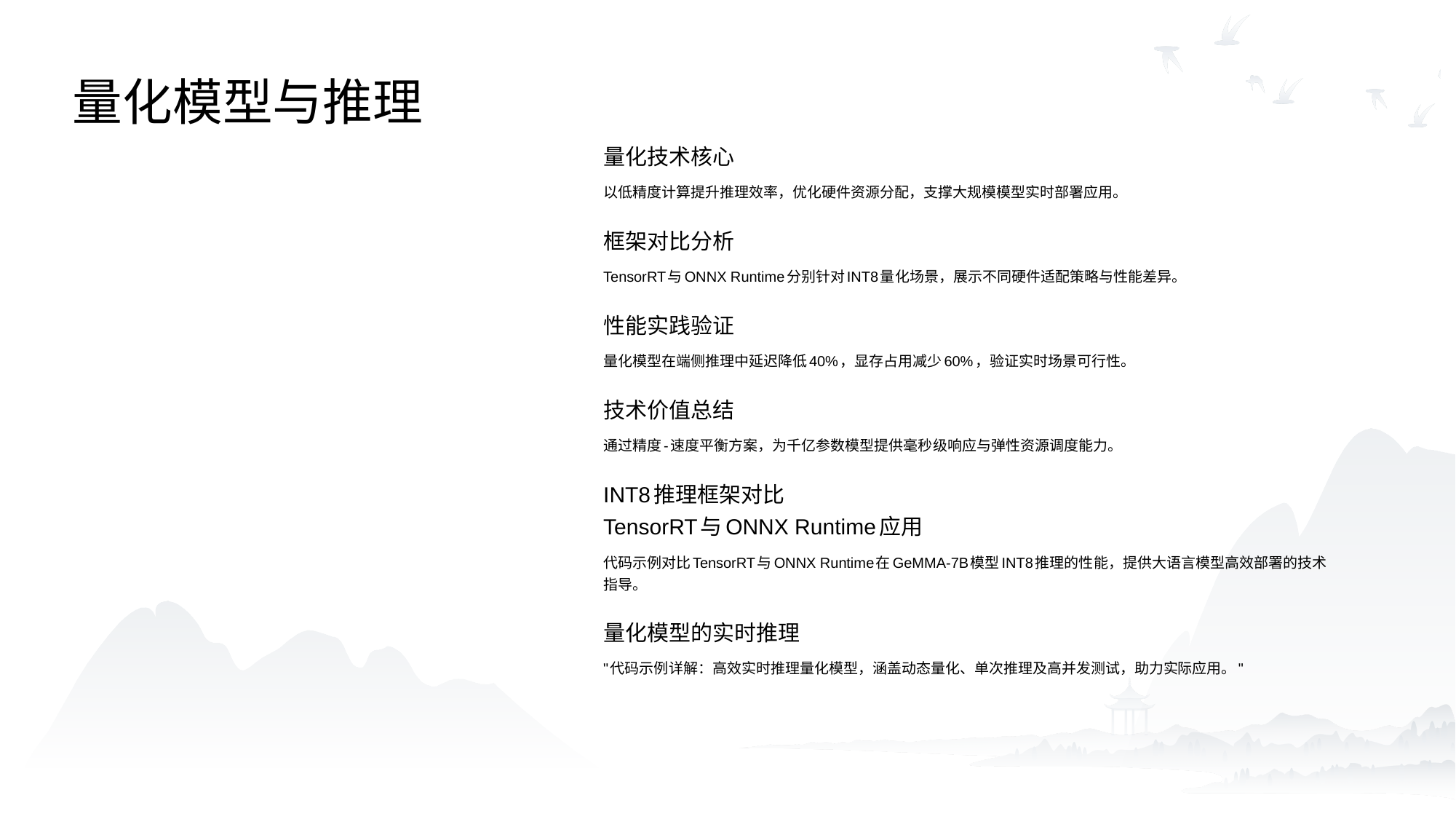

量化模型与推理

量化技术核心
以低精度计算提升推理效率，优化硬件资源分配，支撑大规模模型实时部署应用。
框架对比分析
TensorRT与ONNX Runtime分别针对INT8量化场景，展示不同硬件适配策略与性能差异。
性能实践验证
量化模型在端侧推理中延迟降低40%，显存占用减少60%，验证实时场景可行性。
技术价值总结
通过精度-速度平衡方案，为千亿参数模型提供毫秒级响应与弹性资源调度能力。
INT8推理框架对比
TensorRT与ONNX Runtime应用
代码示例对比TensorRT与ONNX Runtime在GeMMA-7B模型INT8推理的性能，提供大语言模型高效部署的技术指导。
量化模型的实时推理
"代码示例详解：高效实时推理量化模型，涵盖动态量化、单次推理及高并发测试，助力实际应用。"